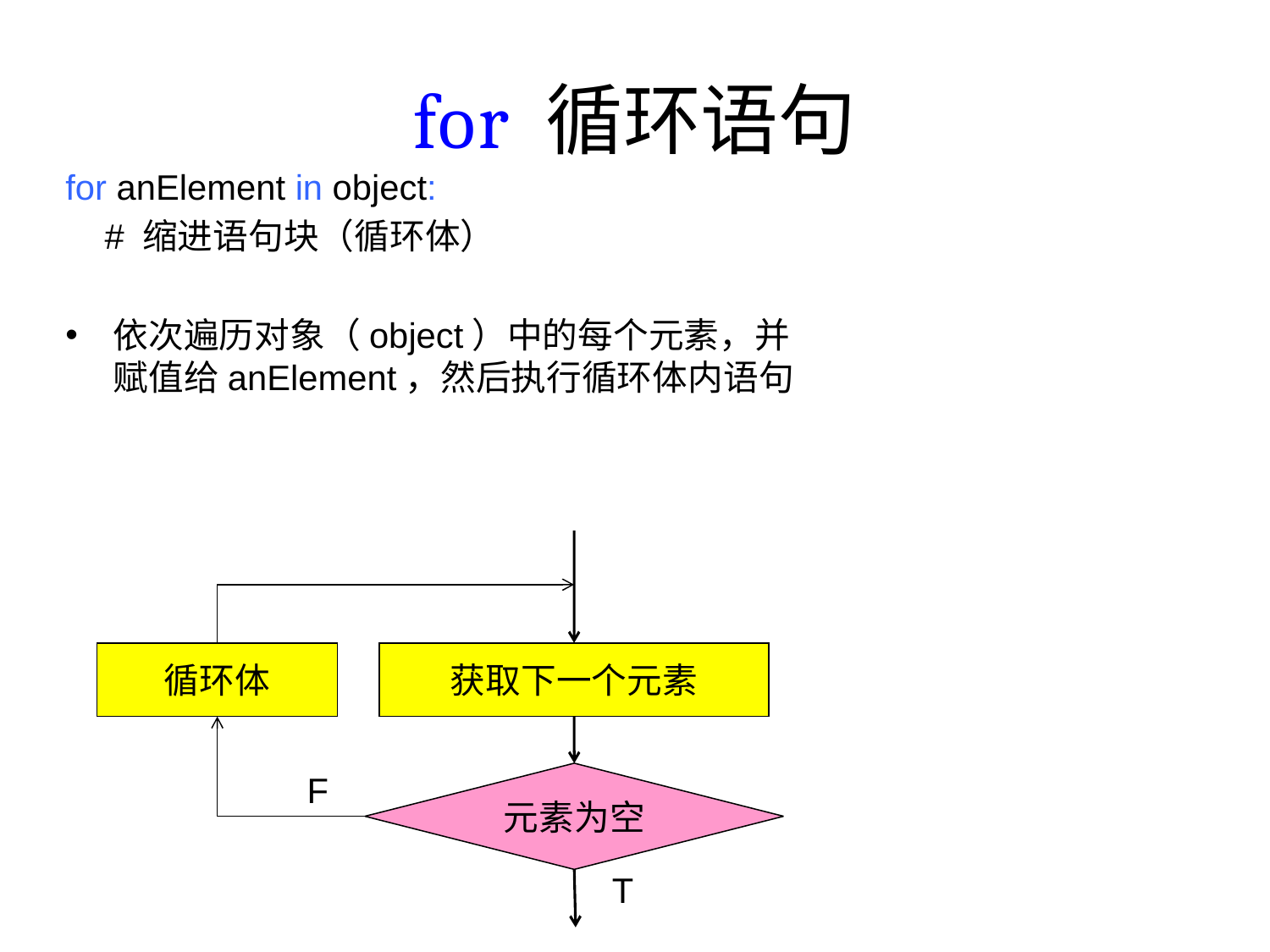

# for 循环语句
for anElement in object:
    # 缩进语句块（循环体）

依次遍历对象（object）中的每个元素，并赋值给anElement，然后执行循环体内语句
获取下一个元素
循环体
F
元素为空
T